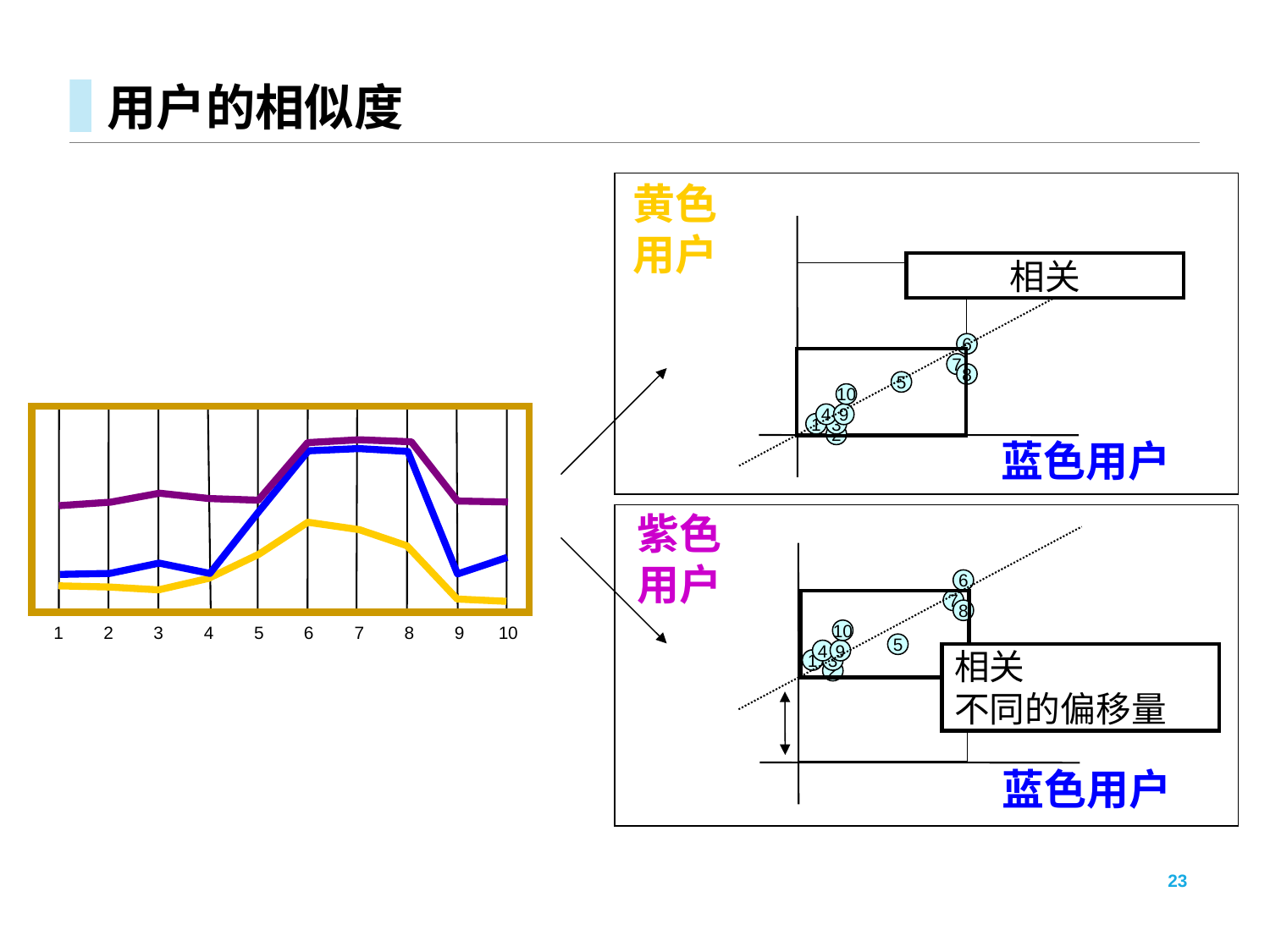

# 用户的相似度
黄色用户

相关

6

7
8

5
10
4
9

1
3
2
蓝色用户

紫色
用户

6

7

8
1
2
3
4
5
6
7
8
9
10
10
5
4
9
相关
不同的偏移量
1
3
2

蓝色用户

23